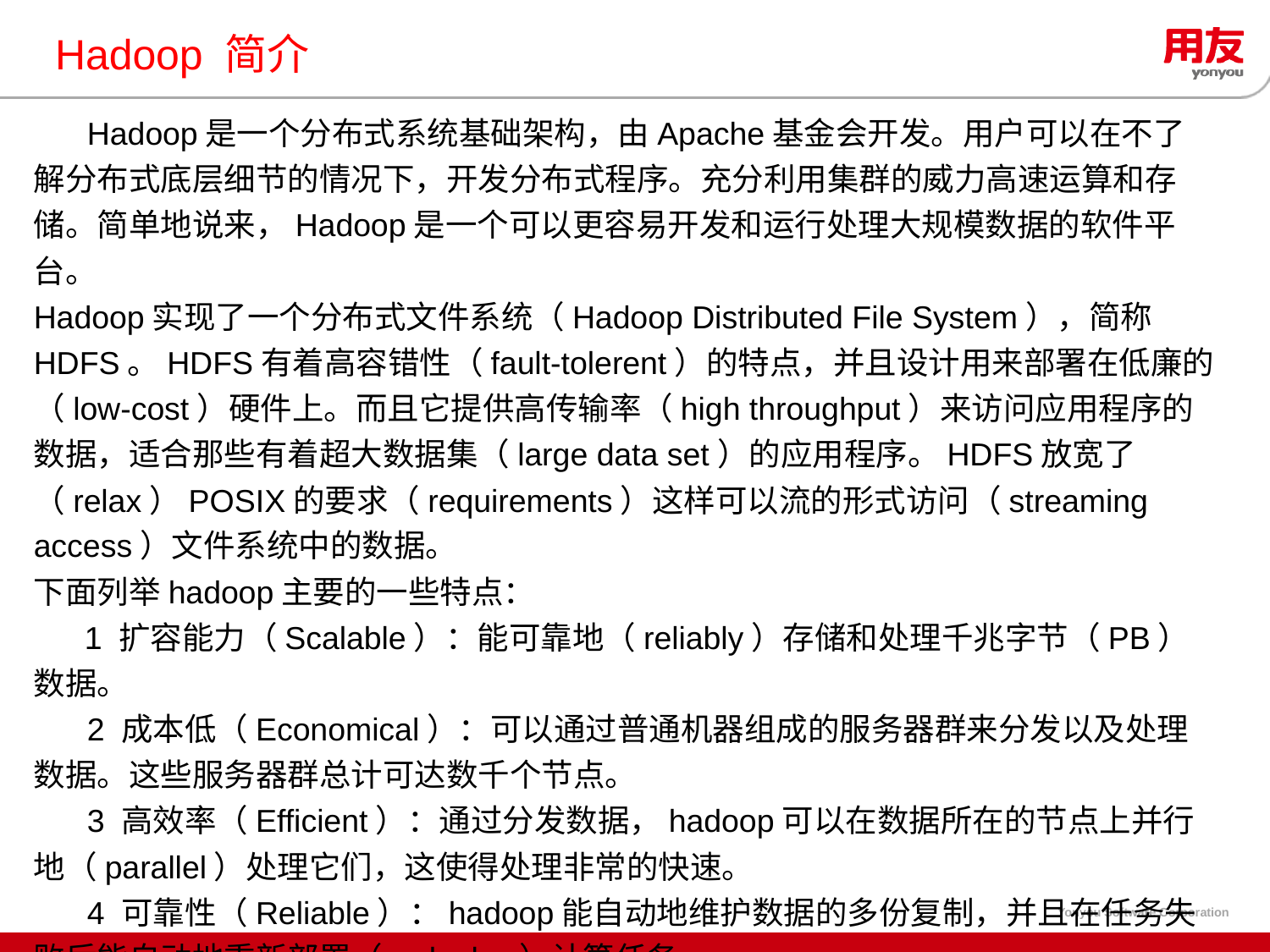

# Hadoop 简介
      Hadoop是一个分布式系统基础架构，由Apache基金会开发。用户可以在不了解分布式底层细节的情况下，开发分布式程序。充分利用集群的威力高速运算和存储。简单地说来，Hadoop是一个可以更容易开发和运行处理大规模数据的软件平台。
Hadoop实现了一个分布式文件系统（Hadoop Distributed File System），简称HDFS。HDFS有着高容错性（fault-tolerent）的特点，并且设计用来部署在低廉的（low-cost）硬件上。而且它提供高传输率（high throughput）来访问应用程序的数据，适合那些有着超大数据集（large data set）的应用程序。HDFS放宽了（relax）POSIX的要求（requirements）这样可以流的形式访问（streaming access）文件系统中的数据。
下面列举hadoop主要的一些特点：
      1 扩容能力（Scalable）：能可靠地（reliably）存储和处理千兆字节（PB）数据。
      2 成本低（Economical）：可以通过普通机器组成的服务器群来分发以及处理数据。这些服务器群总计可达数千个节点。
      3 高效率（Efficient）：通过分发数据，hadoop可以在数据所在的节点上并行地（parallel）处理它们，这使得处理非常的快速。
      4 可靠性（Reliable）：hadoop能自动地维护数据的多份复制，并且在任务失败后能自动地重新部署（redeploy）计算任务。